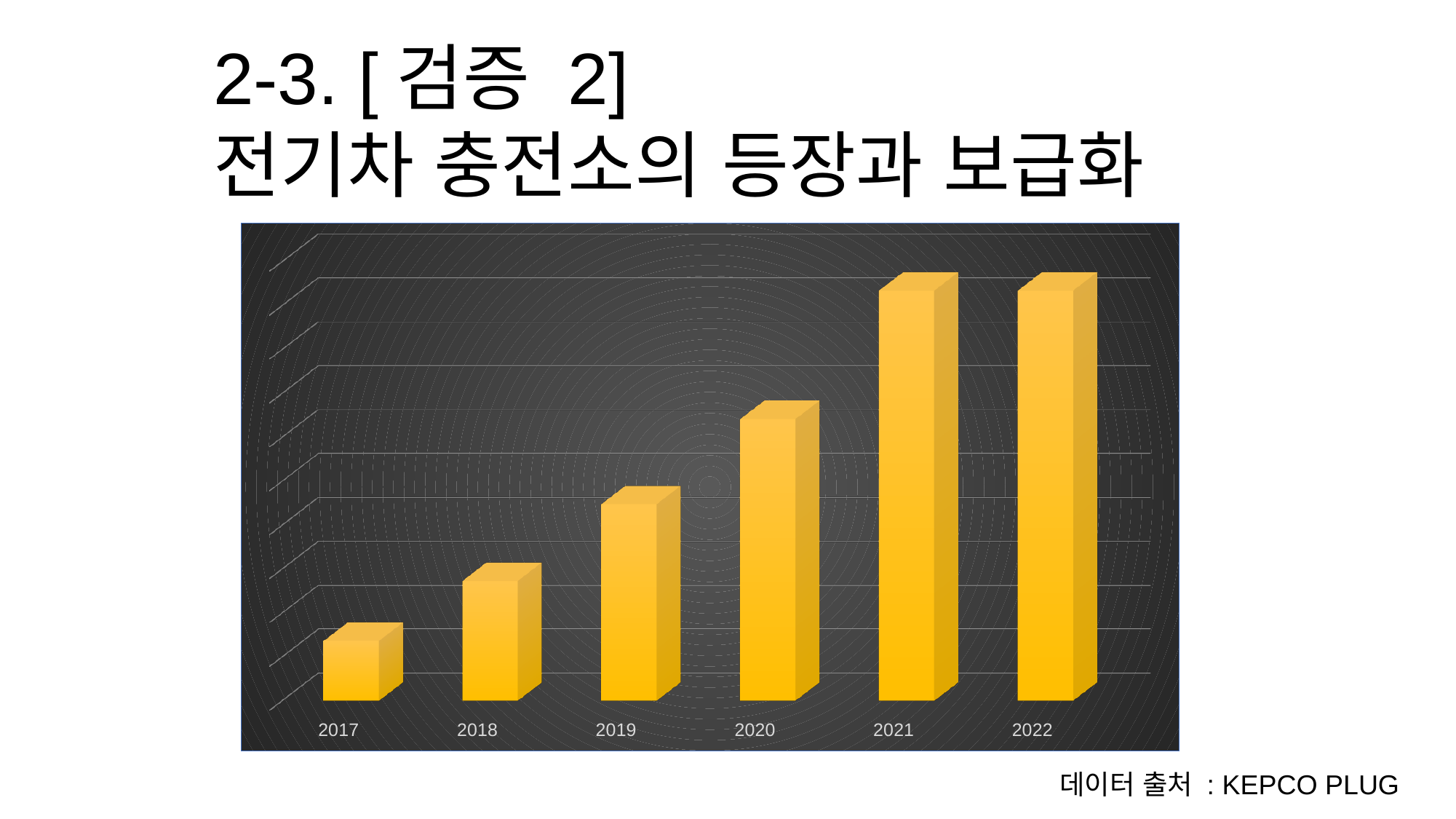

2-3. [검증 2]
전기차 충전소의 등장과 보급화

[unsupported chart]

데이터 출처 : KEPCO PLUG